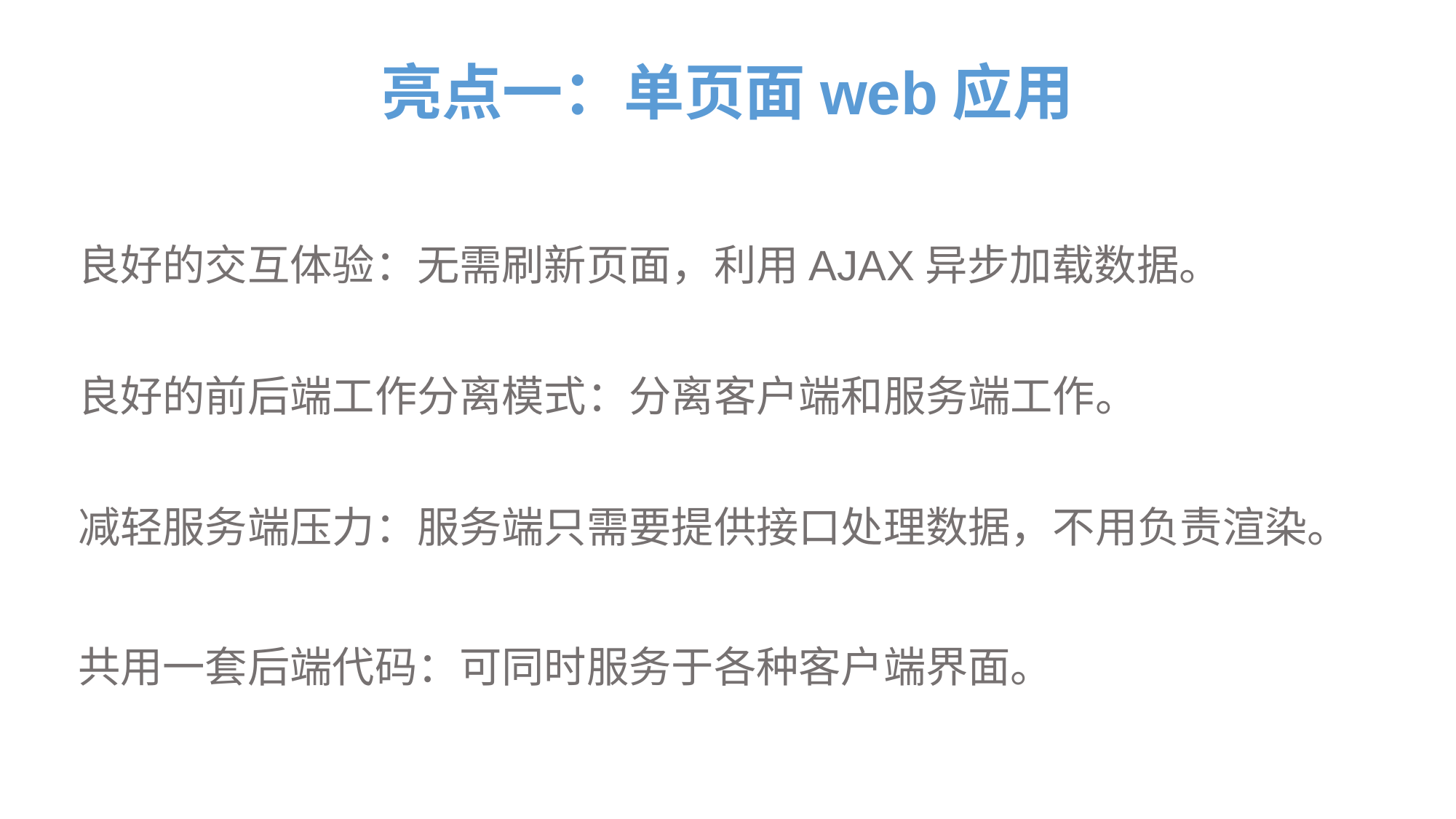

亮点一：单页面web应用
良好的交互体验：无需刷新页面，利用AJAX异步加载数据。
良好的前后端工作分离模式：分离客户端和服务端工作。
减轻服务端压力：服务端只需要提供接口处理数据，不用负责渲染。
共用一套后端代码：可同时服务于各种客户端界面。